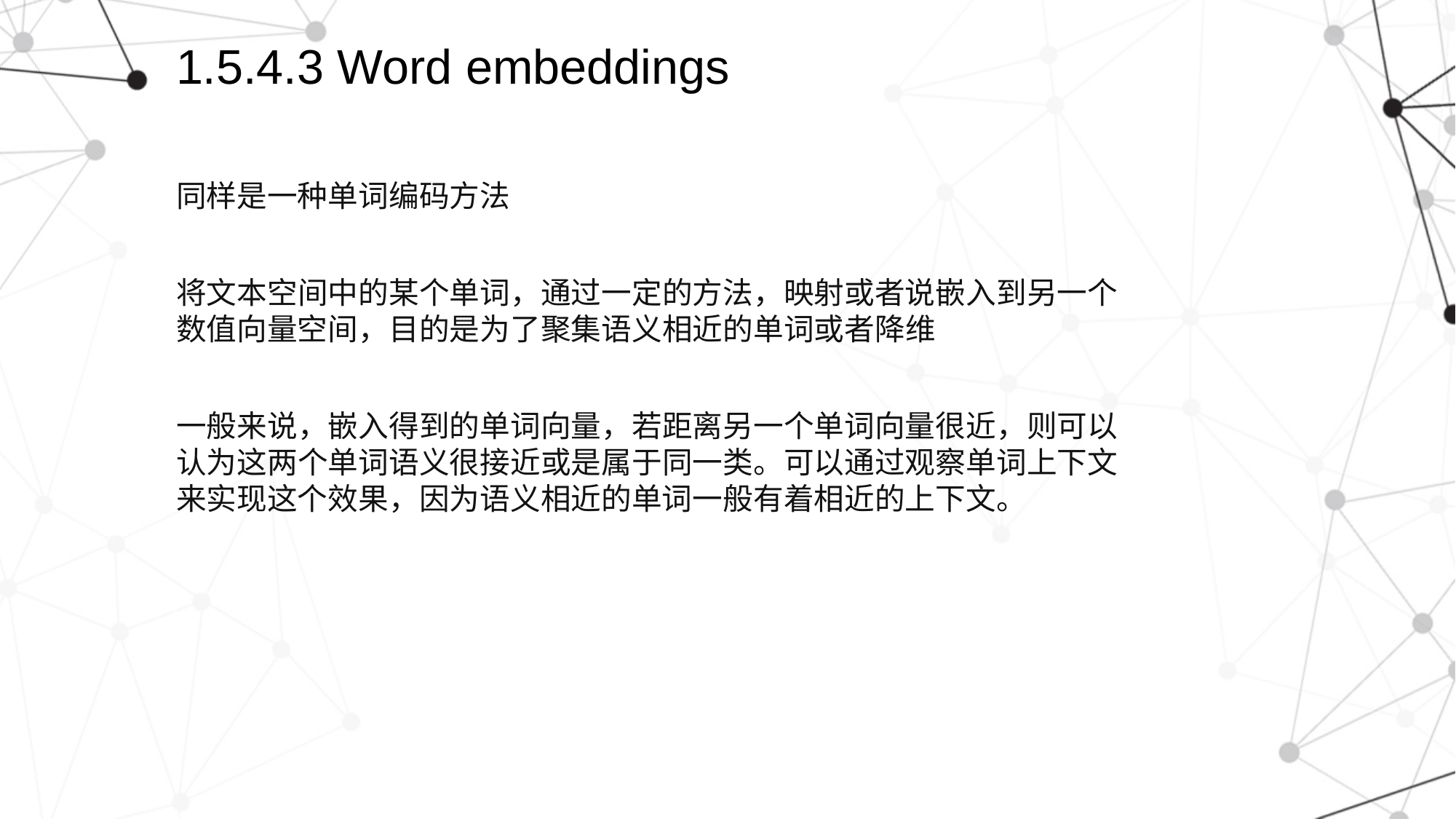

# 1.5.4.3 Word embeddings
同样是一种单词编码方法
将文本空间中的某个单词，通过一定的方法，映射或者说嵌入到另一个数值向量空间，目的是为了聚集语义相近的单词或者降维
一般来说，嵌入得到的单词向量，若距离另一个单词向量很近，则可以认为这两个单词语义很接近或是属于同一类。可以通过观察单词上下文来实现这个效果，因为语义相近的单词一般有着相近的上下文。